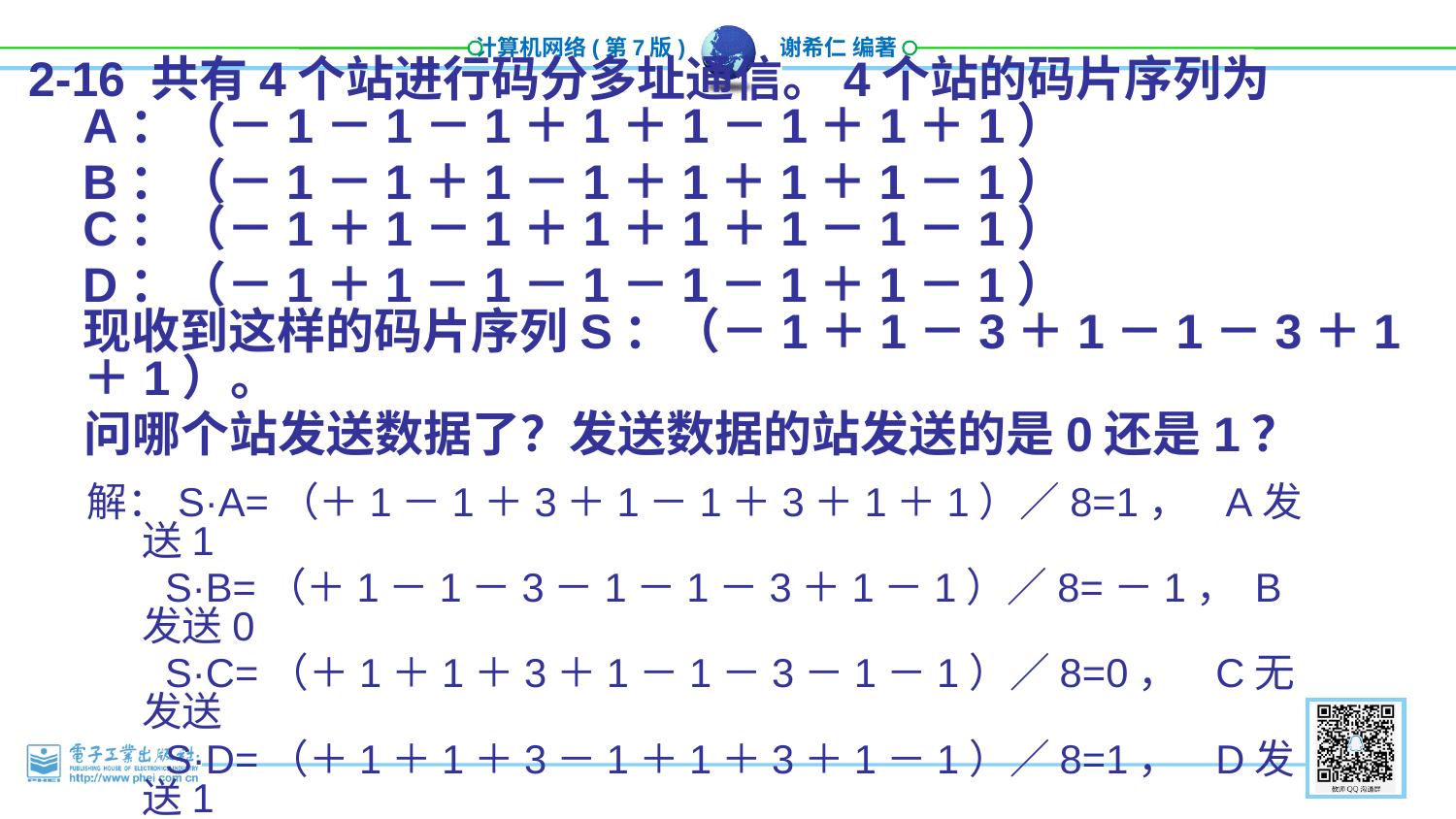

2-16 共有4个站进行码分多址通信。4个站的码片序列为
A：（－1－1－1＋1＋1－1＋1＋1）
    B：（－1－1＋1－1＋1＋1＋1－1）
C：（－1＋1－1＋1＋1＋1－1－1）
    D：（－1＋1－1－1－1－1＋1－1）
现收到这样的码片序列S：（－1＋1－3＋1－1－3＋1＋1）。
    问哪个站发送数据了？发送数据的站发送的是0还是1？
解：S·A=（＋1－1＋3＋1－1＋3＋1＋1）／8=1，   A发送1
       S·B=（＋1－1－3－1－1－3＋1－1）／8=－1， B发送0
       S·C=（＋1＋1＋3＋1－1－3－1－1）／8=0，   C无发送
       S·D=（＋1＋1＋3－1＋1＋3＋1－1）／8=1，   D发送1